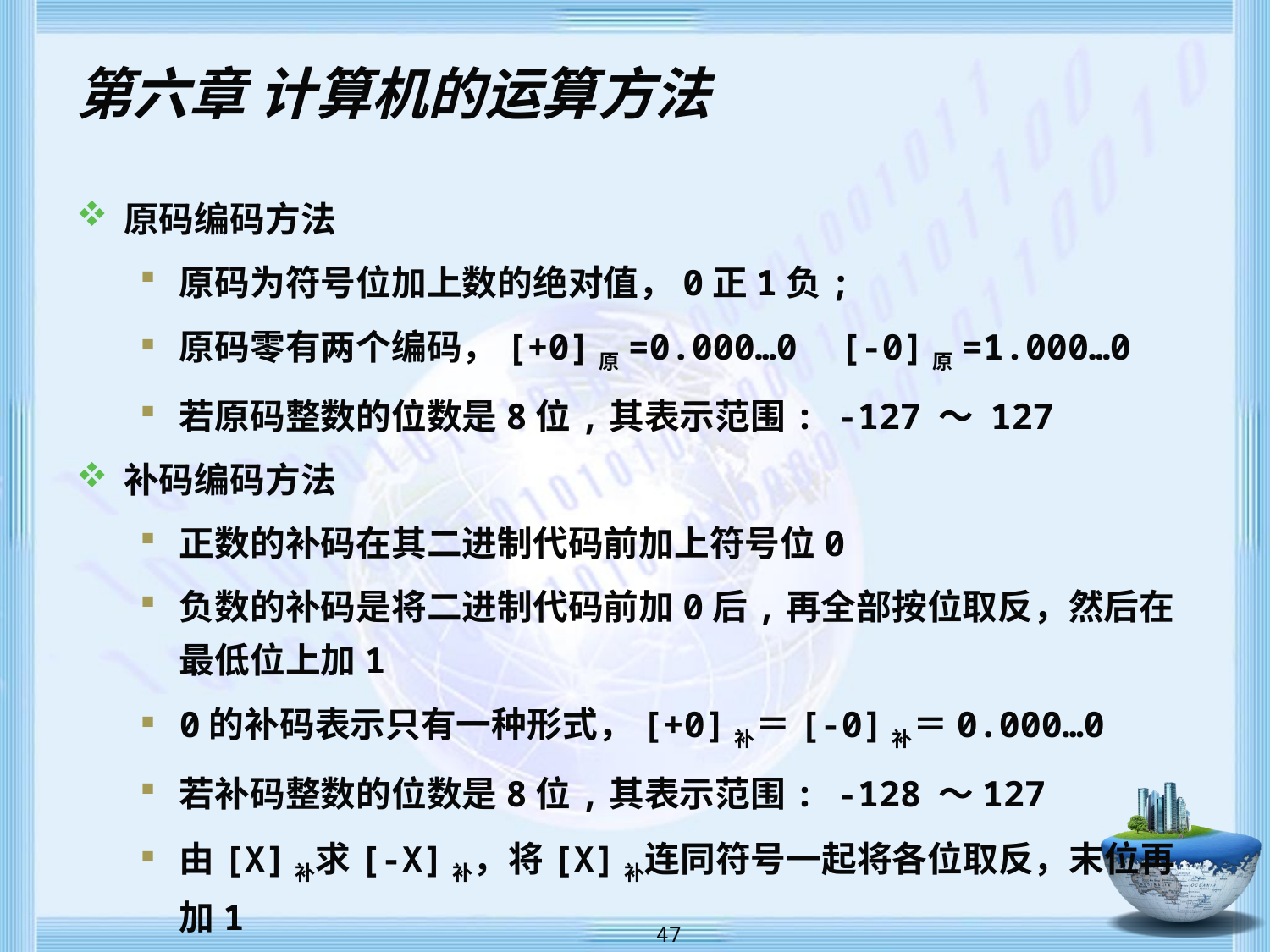

# 第六章 计算机的运算方法
原码编码方法
原码为符号位加上数的绝对值，0正1负;
原码零有两个编码，[+0]原=0.000…0  [-0]原=1.000…0
若原码整数的位数是8位,其表示范围: -127 ～ 127
补码编码方法
正数的补码在其二进制代码前加上符号位0
负数的补码是将二进制代码前加0后,再全部按位取反，然后在最低位上加1
0的补码表示只有一种形式，[+0]补＝[-0]补＝0.000…0
若补码整数的位数是8位,其表示范围: -128 ～127
由[X]补求[-X]补，将[X]补连同符号一起将各位取反，末位再加1
    47